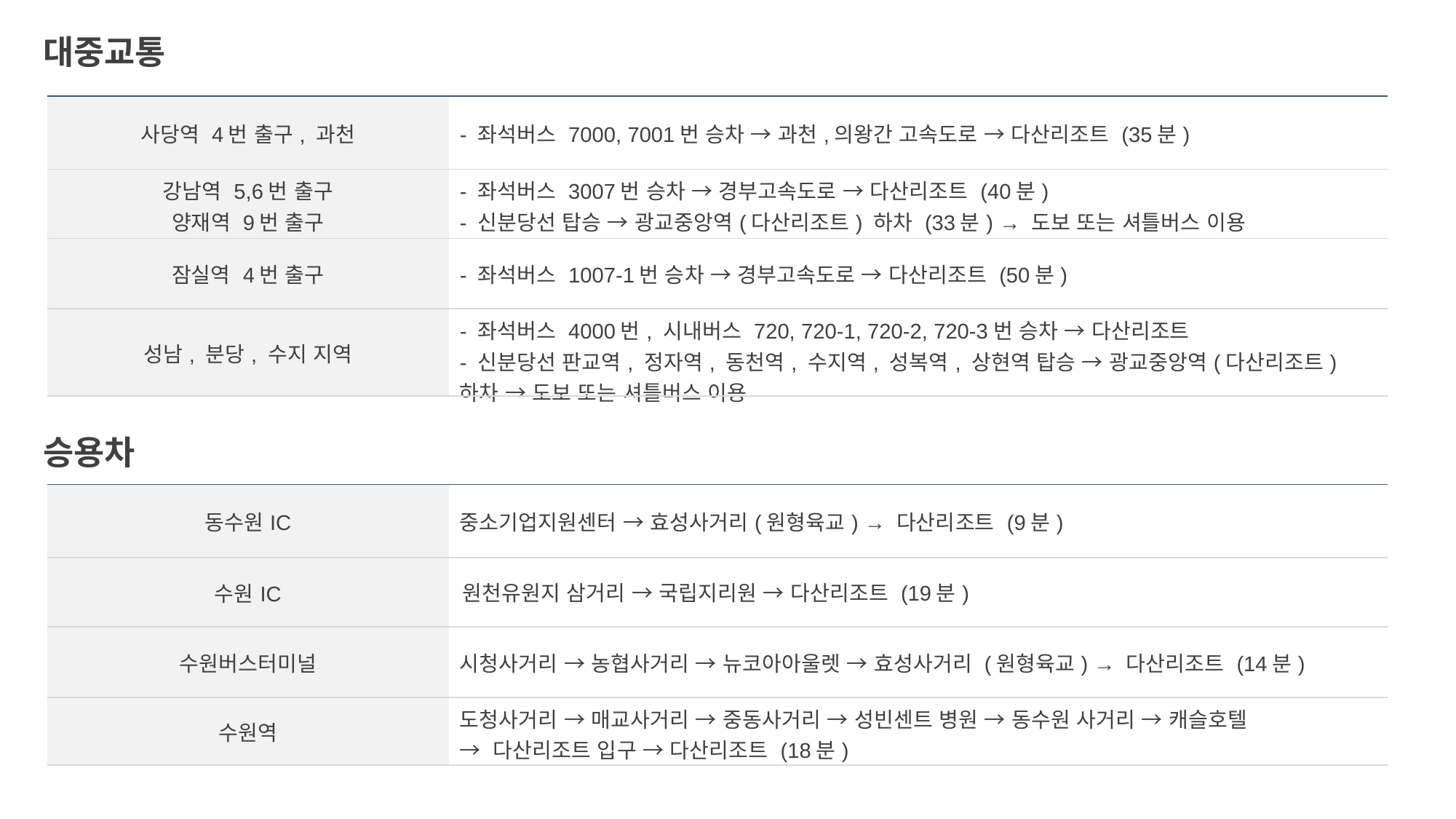

대중교통
| 사당역 4번 출구, 과천 | - 좌석버스 7000, 7001번 승차 → 과천,의왕간 고속도로 → 다산리조트 (35분) |
| --- | --- |
| 강남역 5,6번 출구 양재역 9번 출구 | - 좌석버스 3007번 승차 → 경부고속도로 → 다산리조트 (40분) - 신분당선 탑승 → 광교중앙역(다산리조트) 하차 (33분) → 도보 또는 셔틀버스 이용 |
| 잠실역 4번 출구 | - 좌석버스 1007-1번 승차 → 경부고속도로 → 다산리조트 (50분) |
| 성남, 분당, 수지 지역 | - 좌석버스 4000번, 시내버스 720, 720-1, 720-2, 720-3번 승차 → 다산리조트 - 신분당선 판교역, 정자역, 동천역, 수지역, 성복역, 상현역 탑승 → 광교중앙역(다산리조트) 하차 → 도보 또는 셔틀버스 이용 |
승용차
| 동수원IC | 중소기업지원센터 → 효성사거리(원형육교) → 다산리조트 (9분) |
| --- | --- |
| 수원IC | 원천유원지 삼거리 → 국립지리원 → 다산리조트 (19분) |
| 수원버스터미널 | 시청사거리 → 농협사거리 → 뉴코아아울렛 → 효성사거리 (원형육교) → 다산리조트 (14분) |
| 수원역 | 도청사거리 → 매교사거리 → 중동사거리 → 성빈센트 병원 → 동수원 사거리 → 캐슬호텔 → 다산리조트 입구 → 다산리조트 (18분) |